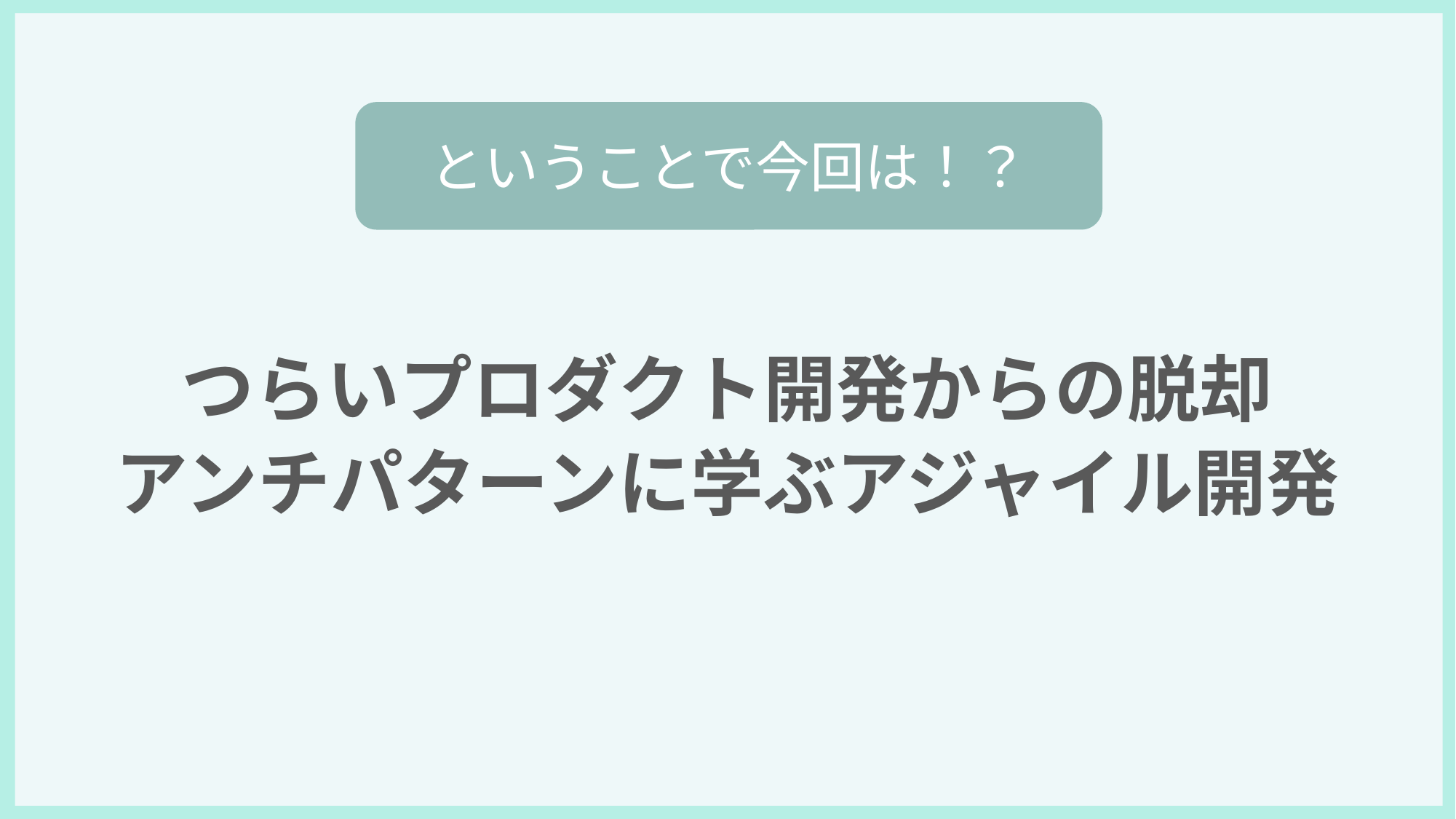

ということで今回は！？
つらいプロダクト開発からの脱却
アンチパターンに学ぶアジャイル開発